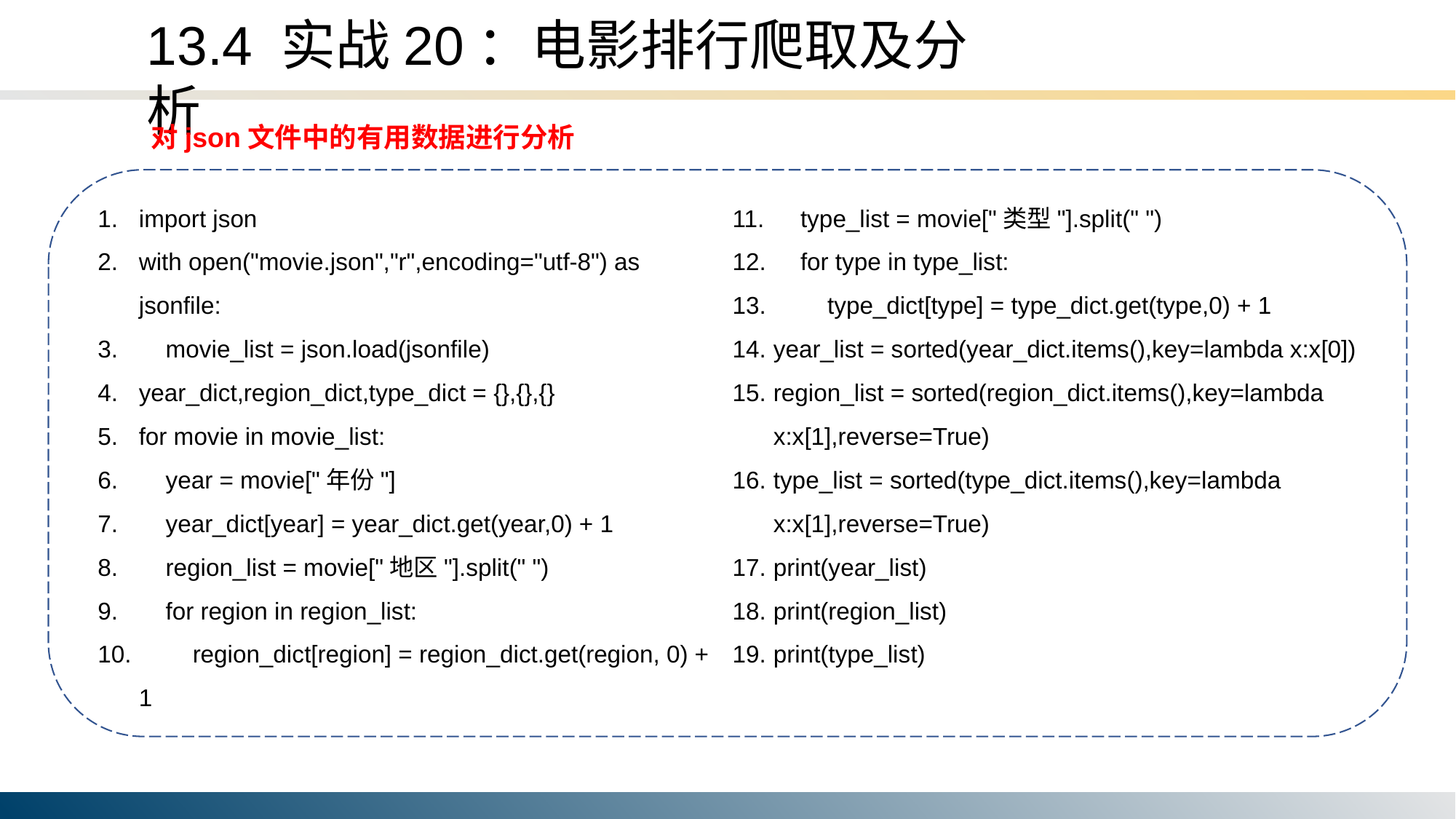

13.4 实战20：电影排行爬取及分析
对json文件中的有用数据进行分析

import json
with open("movie.json","r",encoding="utf-8") as jsonfile:
    movie_list = json.load(jsonfile)
year_dict,region_dict,type_dict = {},{},{}
for movie in movie_list:
    year = movie["年份"]
    year_dict[year] = year_dict.get(year,0) + 1
    region_list = movie["地区"].split(" ")
    for region in region_list:
        region_dict[region] = region_dict.get(region, 0) + 1
    type_list = movie["类型"].split(" ")
    for type in type_list:
        type_dict[type] = type_dict.get(type,0) + 1
year_list = sorted(year_dict.items(),key=lambda x:x[0])
region_list = sorted(region_dict.items(),key=lambda x:x[1],reverse=True)
type_list = sorted(type_dict.items(),key=lambda x:x[1],reverse=True)
print(year_list)
print(region_list)
print(type_list)